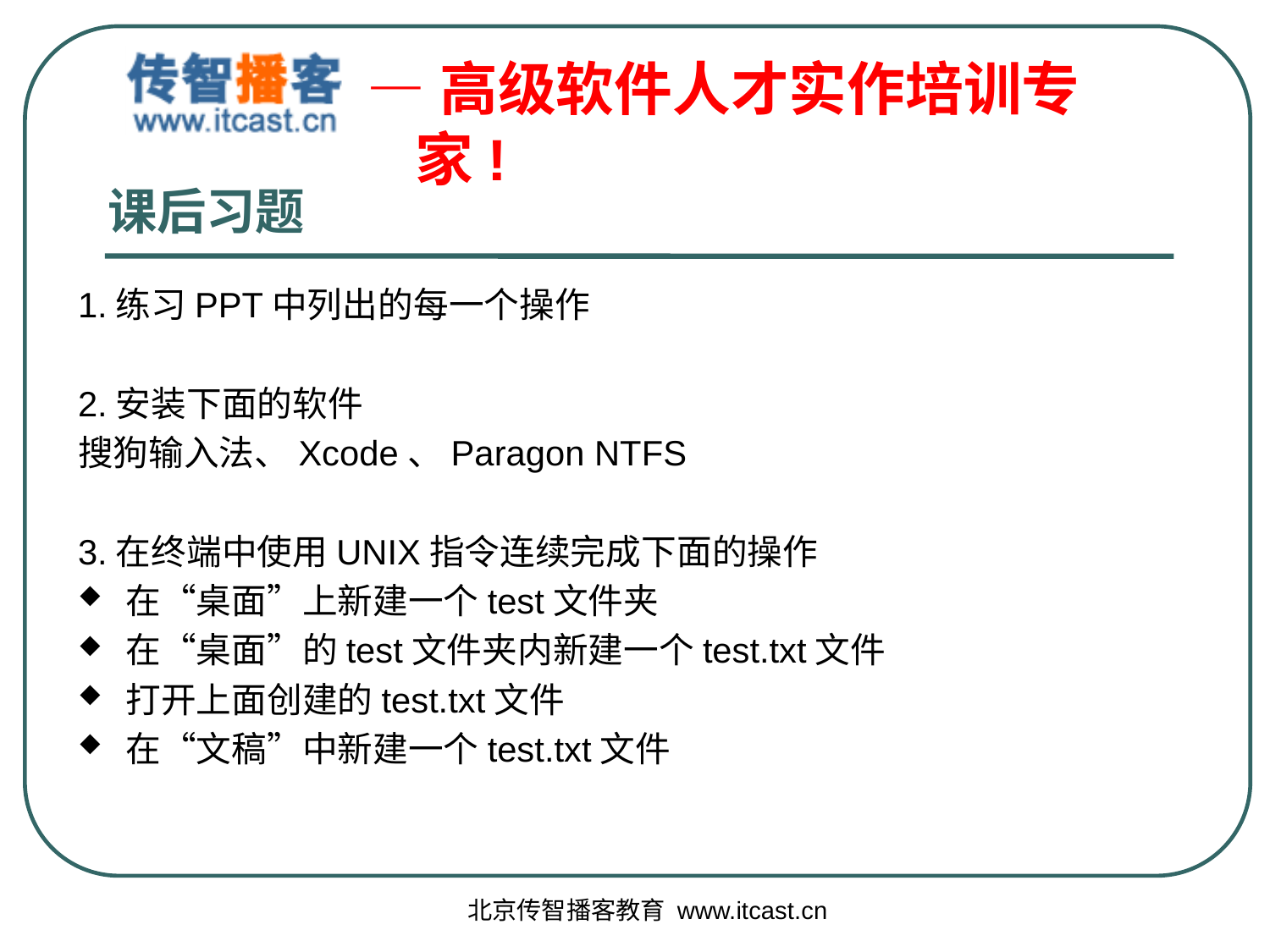

课后习题
1.练习PPT中列出的每一个操作

2.安装下面的软件
搜狗输入法、Xcode、Paragon NTFS

3.在终端中使用UNIX指令连续完成下面的操作
在“桌面”上新建一个test文件夹
在“桌面”的test文件夹内新建一个test.txt文件
打开上面创建的test.txt文件
在“文稿”中新建一个test.txt文件
北京传智播客教育 www.itcast.cn